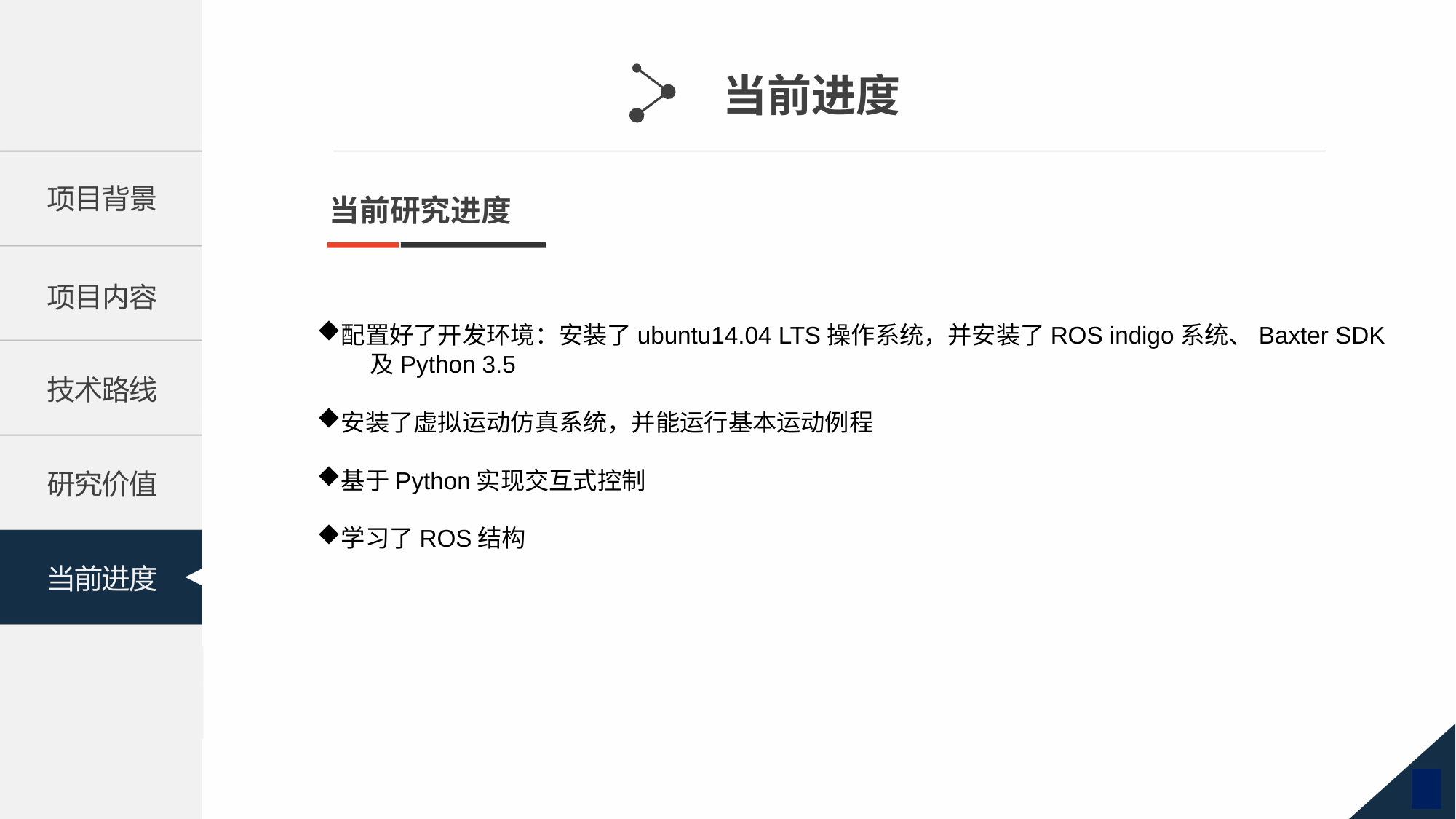

当前进度
当前研究进度

配置好了开发环境：安装了ubuntu14.04 LTS操作系统，并安装了ROS indigo系统、Baxter SDK     及Python 3.5

安装了虚拟运动仿真系统，并能运行基本运动例程

基于Python实现交互式控制

学习了ROS结构